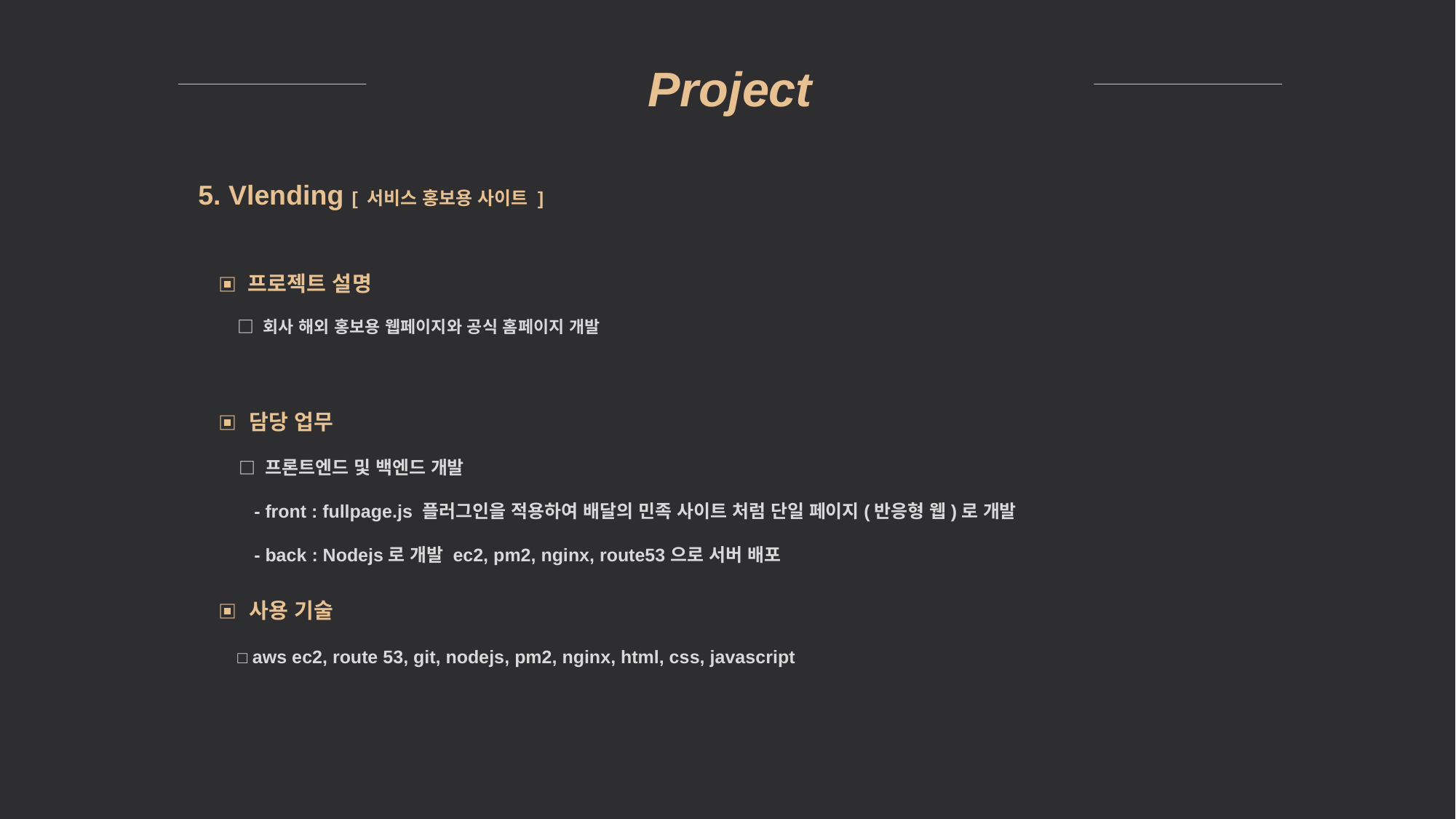

Project
5. Vlending [ 서비스 홍보용 사이트 ]
▣ 프로젝트 설명
    □ 회사 해외 홍보용 웹페이지와 공식 홈페이지 개발

▣ 담당 업무
    □ 프론트엔드 및 백엔드 개발
       - front : fullpage.js 플러그인을 적용하여 배달의 민족 사이트 처럼 단일 페이지(반응형 웹)로 개발
       - back : Nodejs로 개발 ec2, pm2, nginx, route53으로 서버 배포
▣ 사용 기술
    □ aws ec2, route 53, git, nodejs, pm2, nginx, html, css, javascript